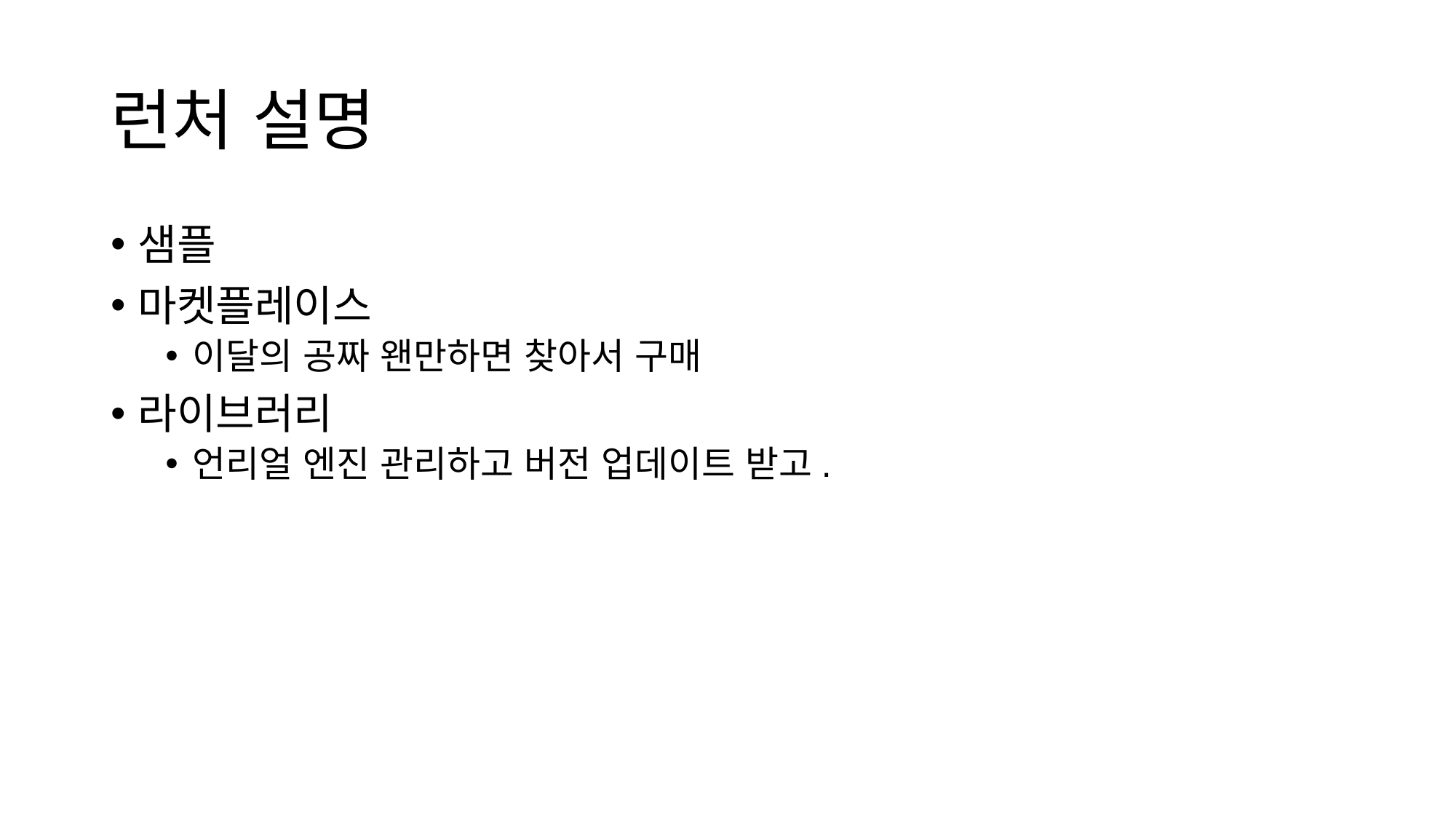

# 런처 설명
샘플
마켓플레이스
이달의 공짜 왠만하면 찾아서 구매
라이브러리
언리얼 엔진 관리하고 버전 업데이트 받고.